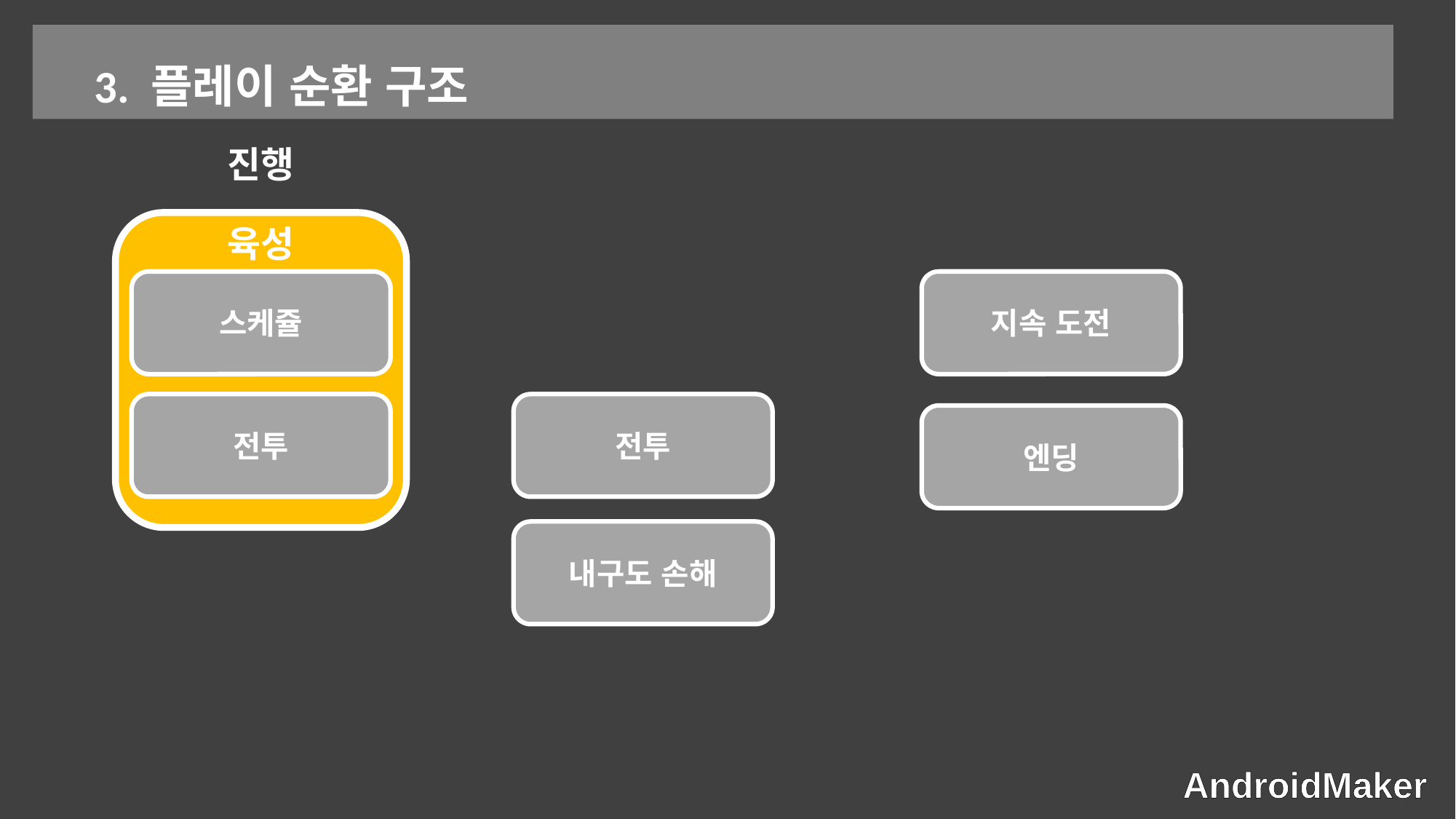

3. 플레이 순환 구조
진행

육성

스케쥴
지속 도전
스케쥴
전투
전투
전투
엔딩
내구도 손해
AndroidMaker